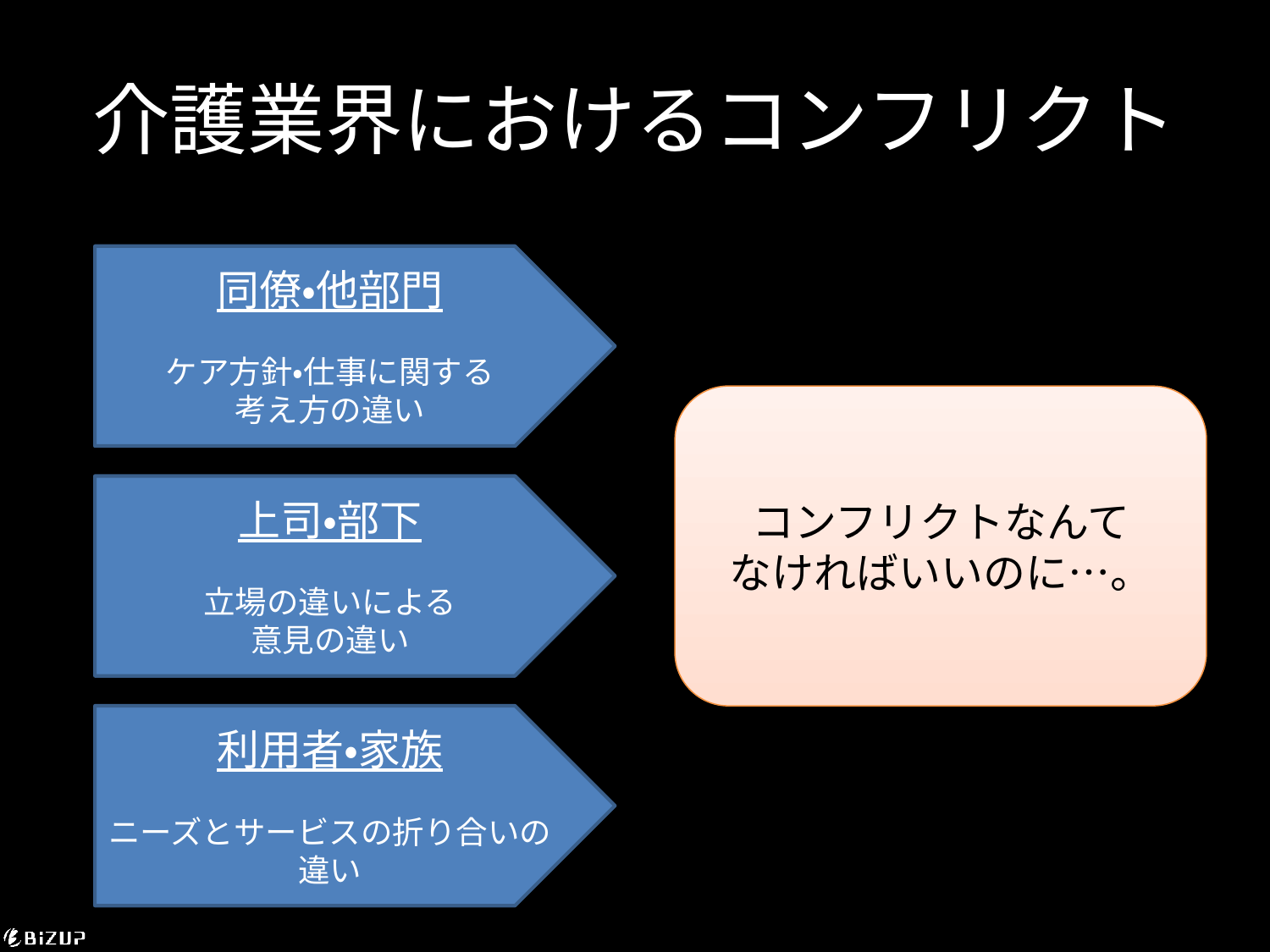

# 介護業界におけるコンフリクト
同僚・他部門

ケア方針・仕事に関する
考え方の違い
コンフリクトなんて
なければいいのに…。
上司・部下

立場の違いによる
意見の違い
利用者・家族

ニーズとサービスの折り合いの違い